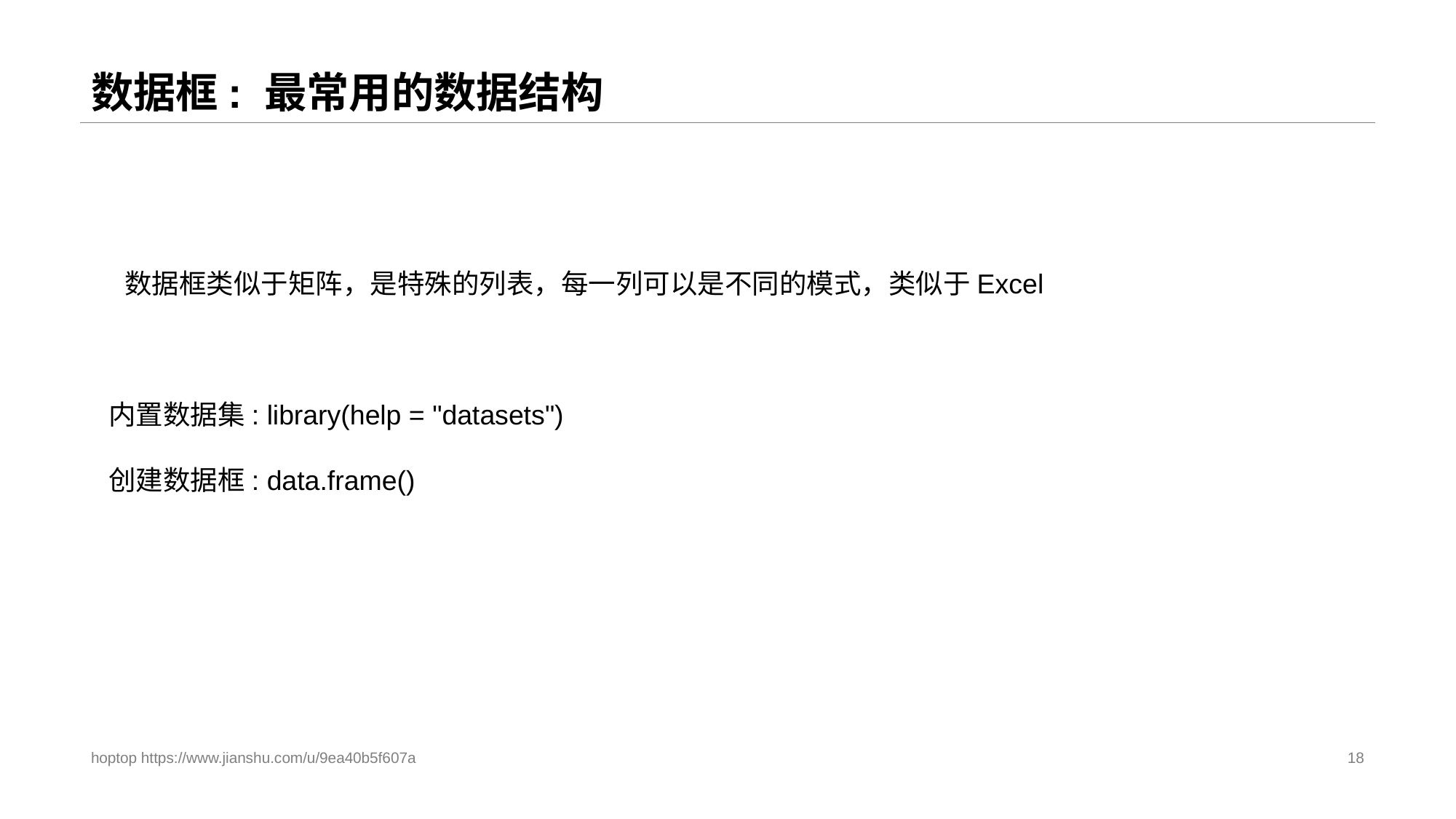

# 数据框: 最常用的数据结构
数据框类似于矩阵，是特殊的列表，每一列可以是不同的模式，类似于Excel
内置数据集: library(help = "datasets")
创建数据框: data.frame()
hoptop https://www.jianshu.com/u/9ea40b5f607a
18